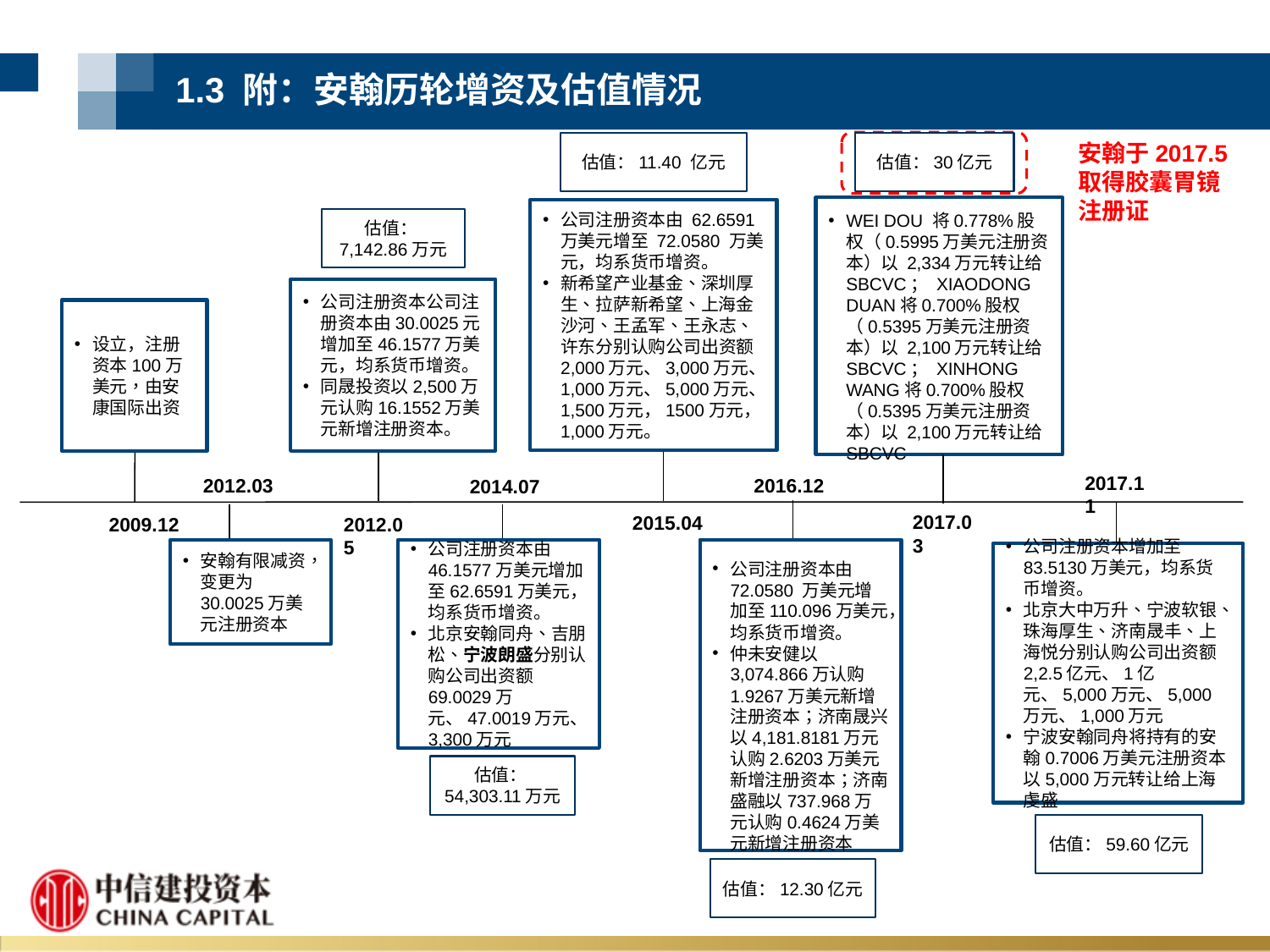

1.3 附：安翰历轮增资及估值情况

安翰于2017.5取得胶囊胃镜注册证
估值：11.40 亿元
估值：30亿元

WEI DOU 将0.778%股权（0.5995万美元注册资本）以 2,334万元转让给SBCVC； XIAODONG DUAN将0.700%股权（0.5395万美元注册资本）以 2,100万元转让给SBCVC； XINHONG WANG将0.700%股权（0.5395万美元注册资本）以 2,100万元转让给SBCVC
公司注册资本由 62.6591万美元增至 72.0580 万美元，均系货币增资。
新希望产业基金、深圳厚生、拉萨新希望、上海金沙河、王孟军、王永志、许东分别认购公司出资额2,000万元、3,000万元、1,000万元、5,000万元、1,500万元，1500万元，1,000万元。
估值：7,142.86万元

公司注册资本公司注册资本由30.0025元增加至46.1577万美元，均系货币增资。
同晟投资以2,500万元认购16.1552万美元新增注册资本。

设立，注册资本100万美元，由安康国际出资

2017.11
2016.12
2012.03
2014.07
2017.03
2015.04
2009.12
2012.05
安翰有限减资，变更为30.0025万美元注册资本
公司注册资本由 46.1577万美元增加至62.6591万美元，均系货币增资。
北京安翰同舟、吉朋松、宁波朗盛分别认购公司出资额69.0029万元、47.0019万元、3,300万元

公司注册资本由 72.0580 万美元增加至110.096万美元，均系货币增资。
仲未安健以3,074.866万认购1.9267万美元新增注册资本；济南晟兴以4,181.8181万元认购2.6203万美元新增注册资本；济南盛融以737.968万元认购0.4624万美元新增注册资本
公司注册资本增加至83.5130万美元，均系货币增资。
北京大中万升、宁波软银、珠海厚生、济南晟丰、上海悦分别认购公司出资额2,2.5亿元、1亿元、5,000万元、5,000万元、1,000万元
宁波安翰同舟将持有的安翰0.7006万美元注册资本以5,000万元转让给上海虔盛
估值：54,303.11万元
估值：59.60亿元
估值：12.30亿元